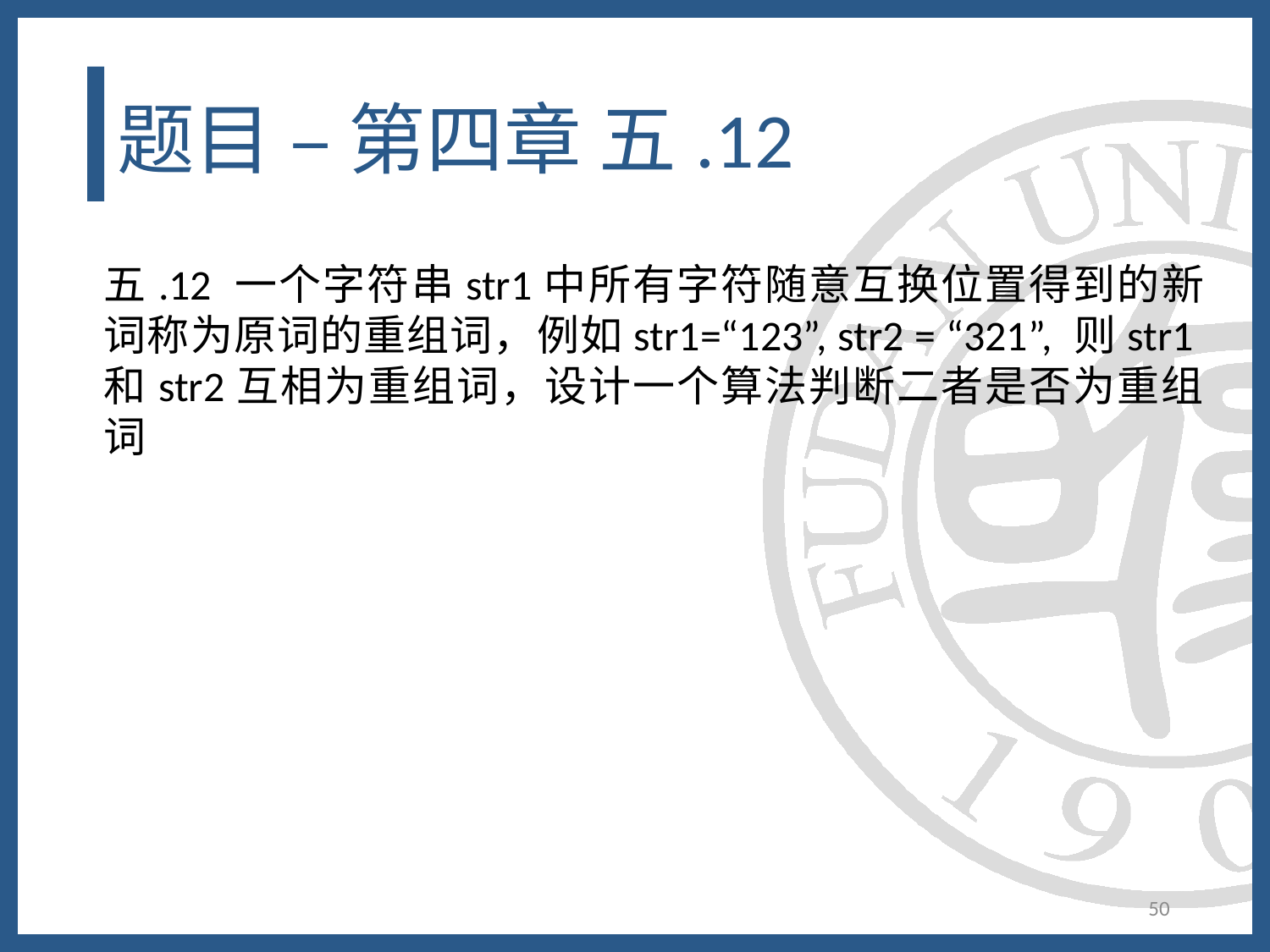

# 题目 – 第四章 五.12
五.12 一个字符串str1中所有字符随意互换位置得到的新词称为原词的重组词，例如str1=“123”, str2 = “321”, 则str1和str2互相为重组词，设计一个算法判断二者是否为重组词

50